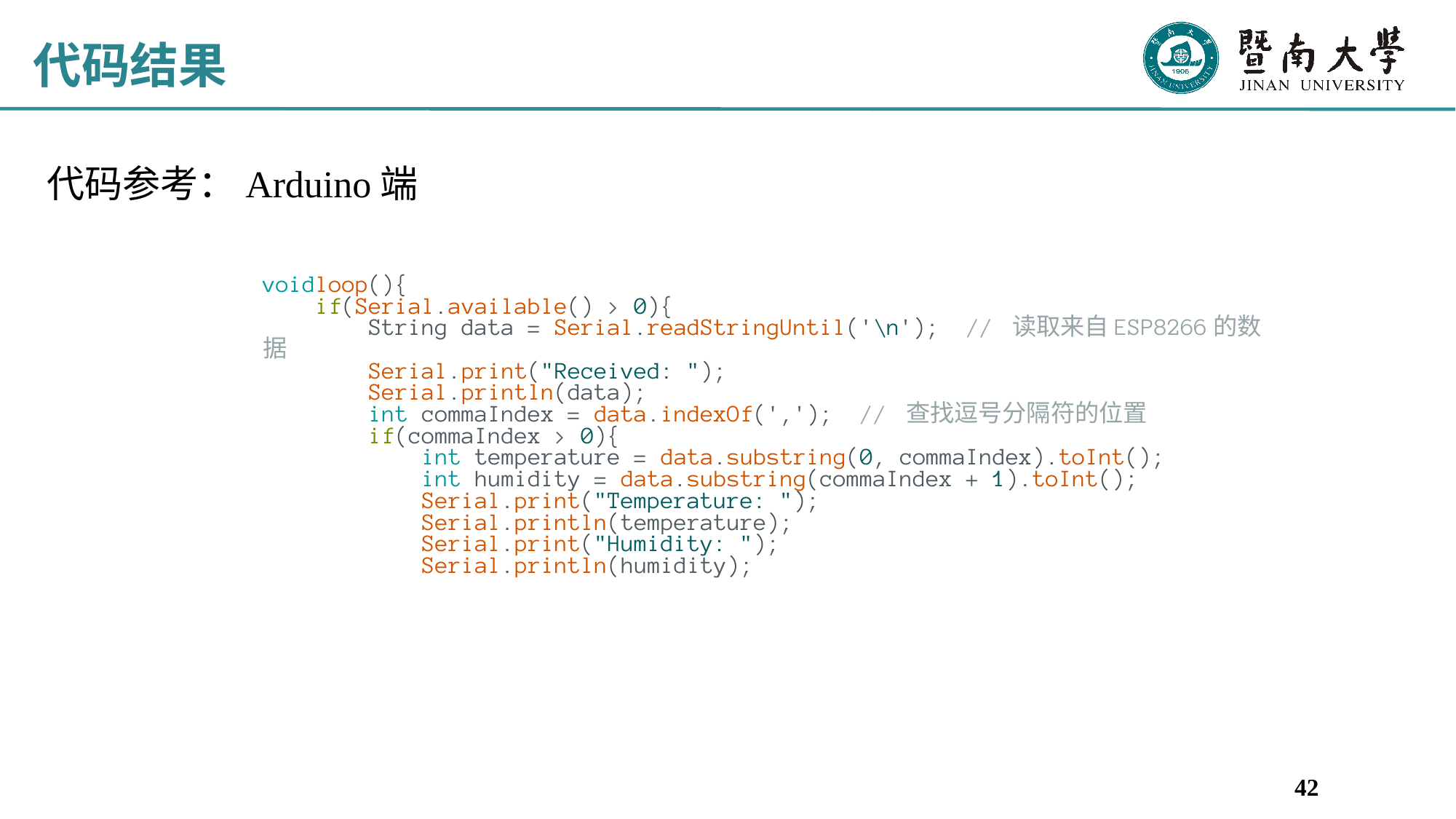

# 代码结果

代码参考：Arduino端

voidloop(){
    if(Serial.available() > 0){
        String data = Serial.readStringUntil('\n');  // 读取来自ESP8266的数据
        Serial.print("Received: ");
        Serial.println(data);
        int commaIndex = data.indexOf(',');  // 查找逗号分隔符的位置
        if(commaIndex > 0){
            int temperature = data.substring(0, commaIndex).toInt();
            int humidity = data.substring(commaIndex + 1).toInt();
            Serial.print("Temperature: ");
            Serial.println(temperature);
            Serial.print("Humidity: ");
            Serial.println(humidity);